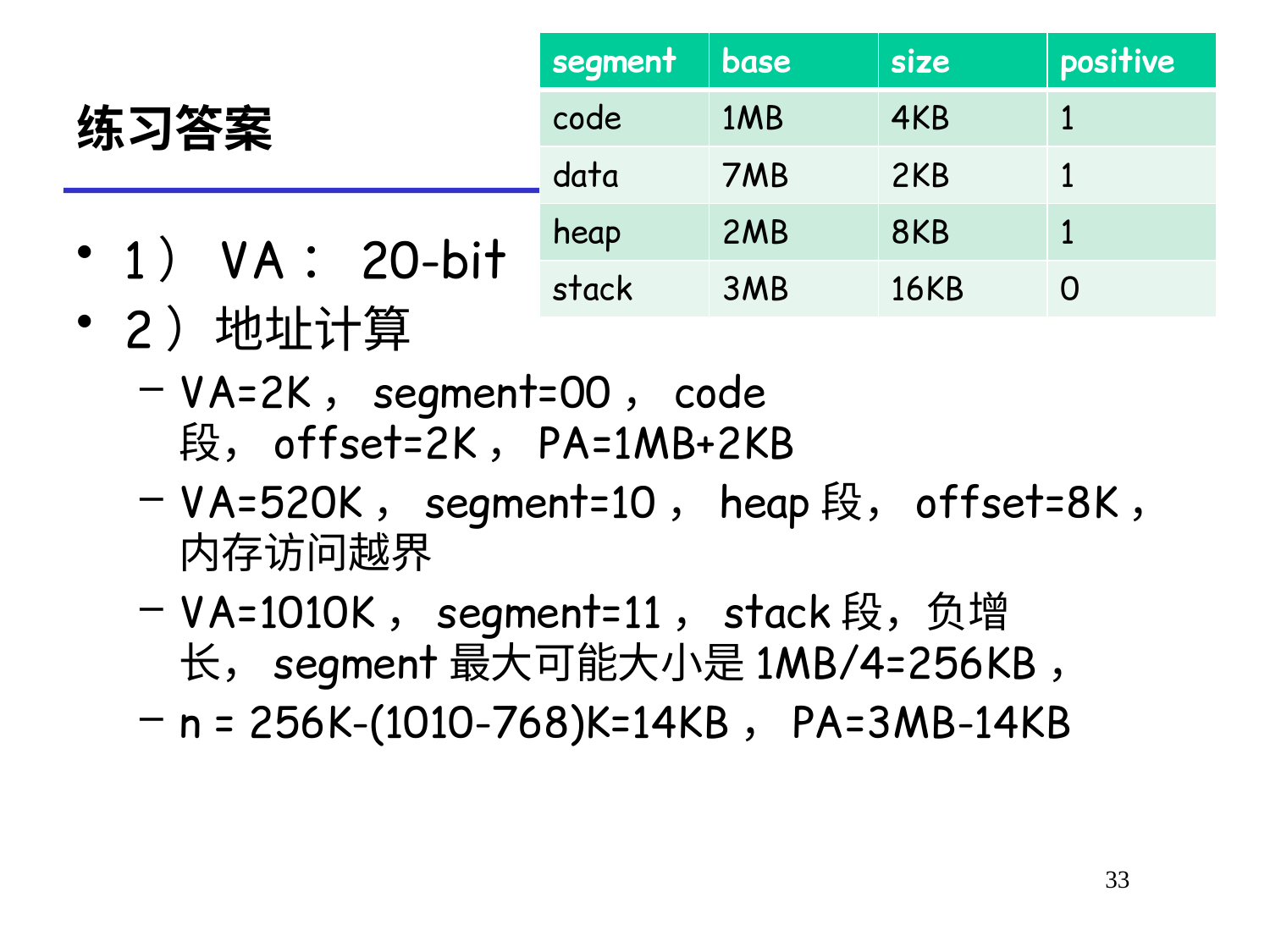

| segment | base | size | positive |
| --- | --- | --- | --- |
| code | 1MB | 4KB | 1 |
| data | 7MB | 2KB | 1 |
| heap | 2MB | 8KB | 1 |
| stack | 3MB | 16KB | 0 |
# 练习答案
1）VA：20-bit
2）地址计算
VA=2K，segment=00，code段，offset=2K，PA=1MB+2KB
VA=520K，segment=10，heap段，offset=8K，内存访问越界
VA=1010K，segment=11，stack段，负增长，segment最大可能大小是1MB/4=256KB，
n = 256K-(1010-768)K=14KB，PA=3MB-14KB
33